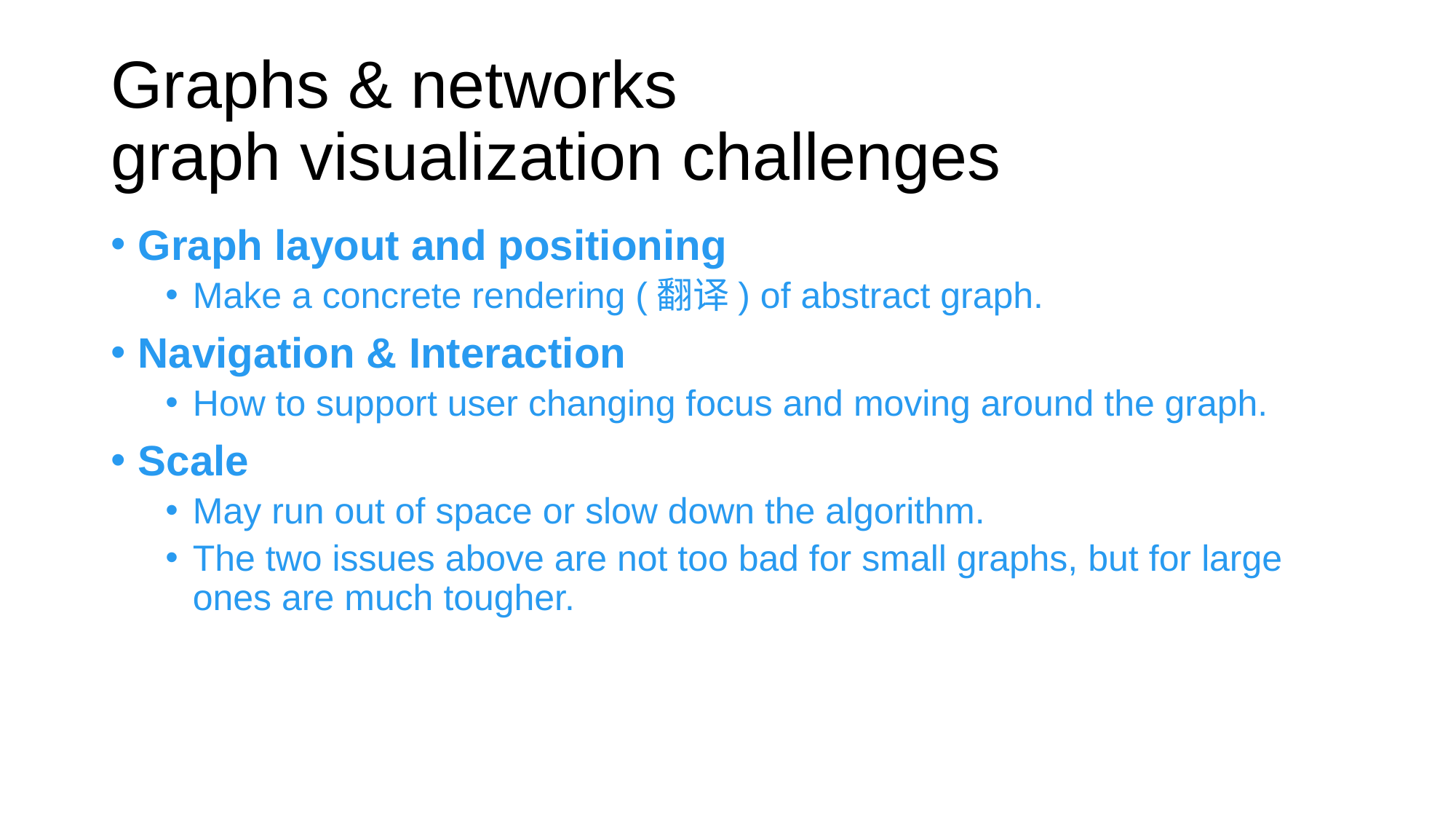

# Graphs & networks graph visualization challenges
Graph layout and positioning
Make a concrete rendering (翻译) of abstract graph.
Navigation & Interaction
How to support user changing focus and moving around the graph.
Scale
May run out of space or slow down the algorithm.
The two issues above are not too bad for small graphs, but for large ones are much tougher.